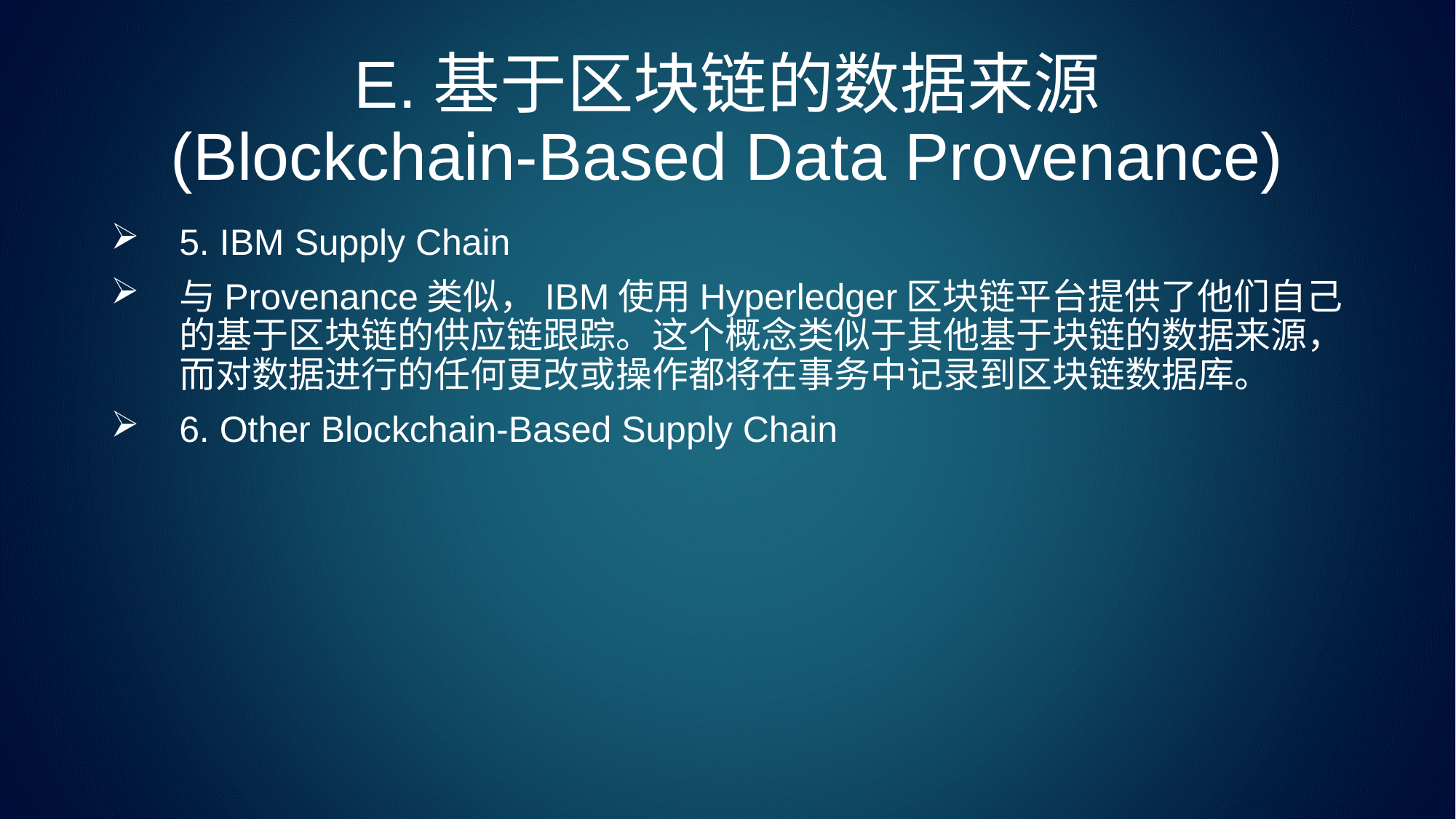

# E.基于区块链的数据来源 (Blockchain-Based Data Provenance)
5. IBM Supply Chain
与Provenance类似，IBM使用Hyperledger区块链平台提供了他们自己的基于区块链的供应链跟踪。这个概念类似于其他基于块链的数据来源，而对数据进行的任何更改或操作都将在事务中记录到区块链数据库。
6. Other Blockchain-Based Supply Chain